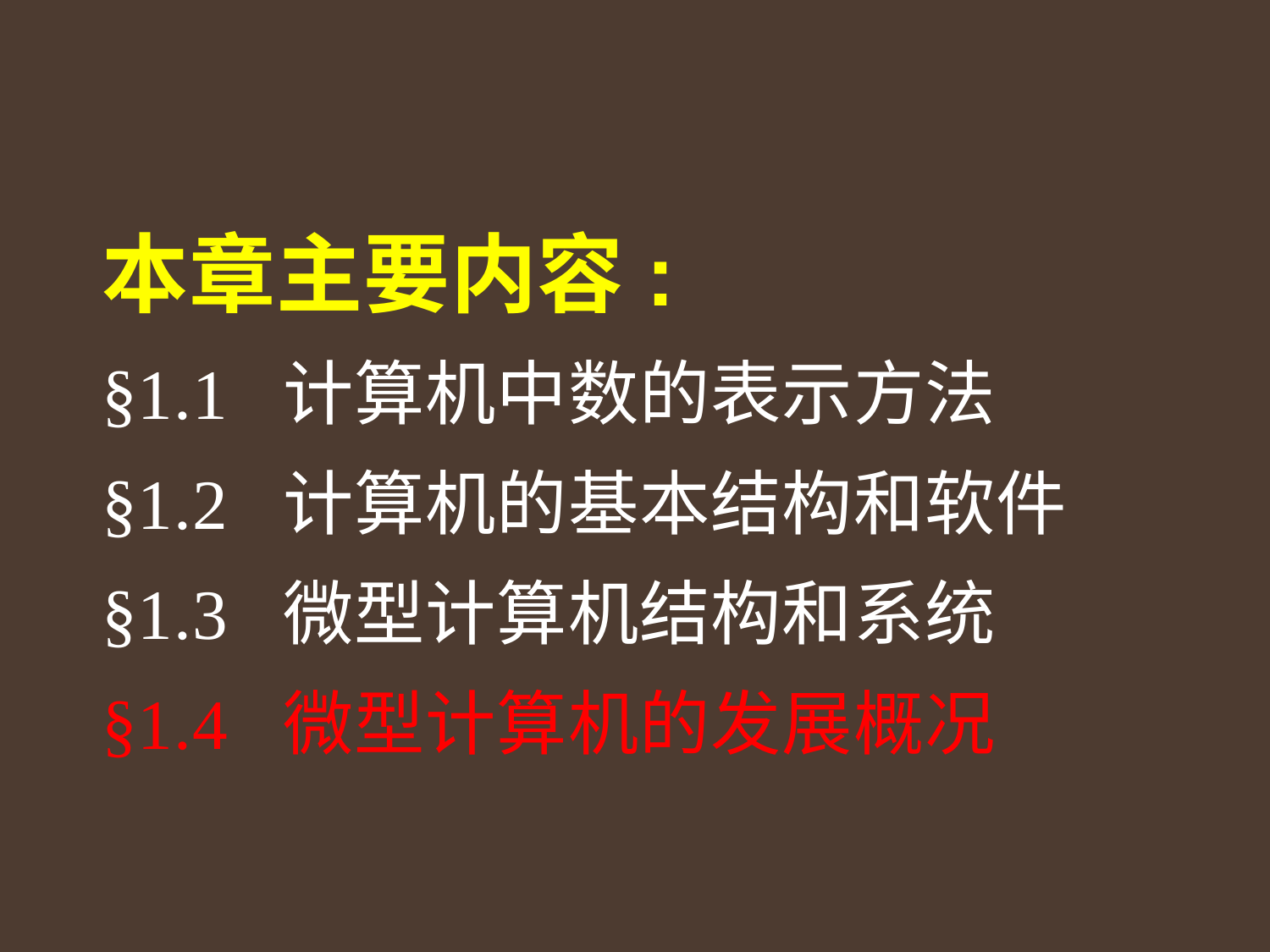

# 本章主要内容: §1.1  计算机中数的表示方法 §1.2  计算机的基本结构和软件 §1.3  微型计算机结构和系统 §1.4  微型计算机的发展概况